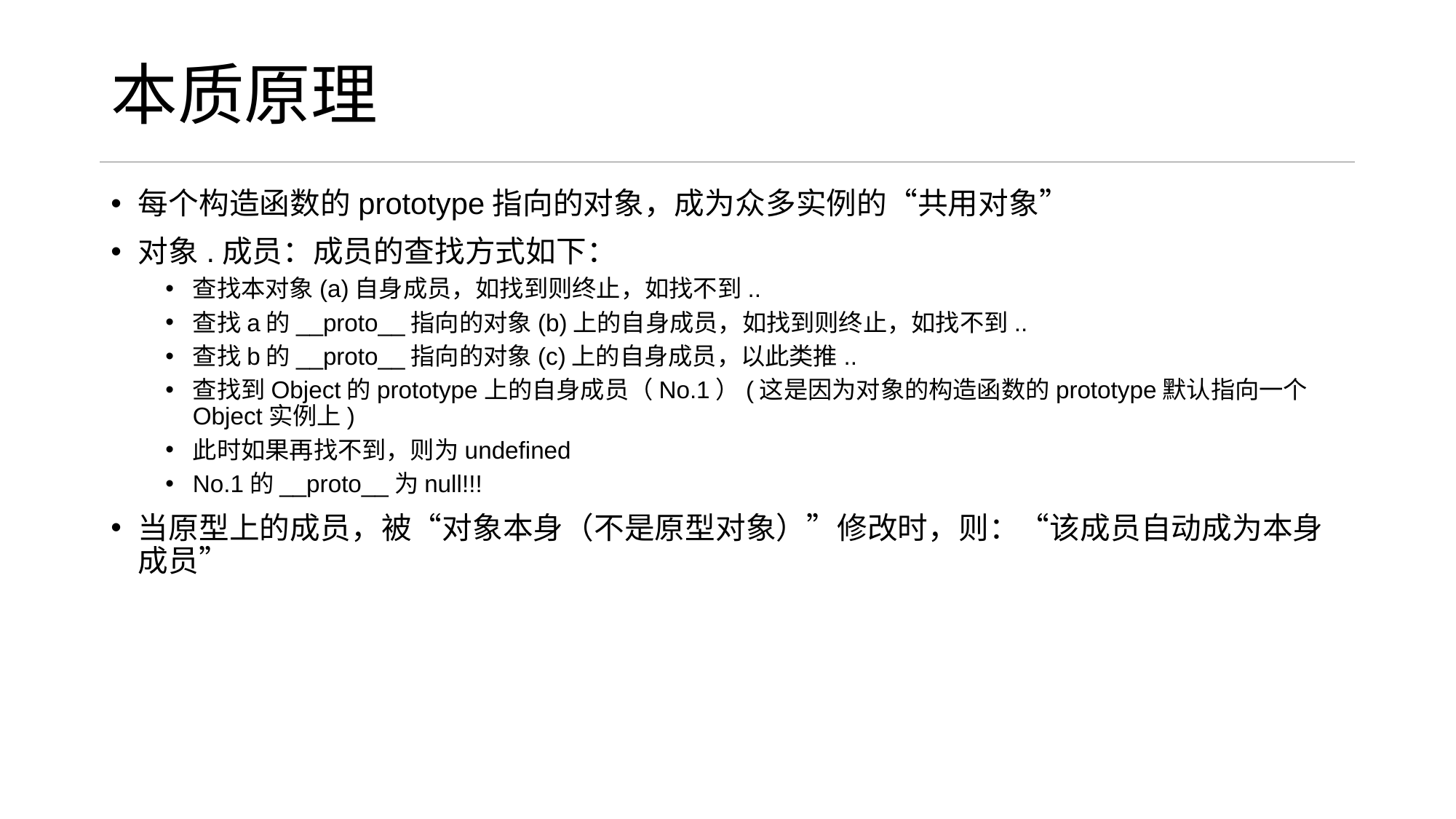

# 本质原理
每个构造函数的prototype指向的对象，成为众多实例的“共用对象”
对象.成员：成员的查找方式如下：
查找本对象(a)自身成员，如找到则终止，如找不到..
查找a的__proto__指向的对象(b)上的自身成员，如找到则终止，如找不到..
查找b的__proto__指向的对象(c)上的自身成员，以此类推..
查找到Object的prototype上的自身成员（No.1）(这是因为对象的构造函数的prototype默认指向一个Object实例上)
此时如果再找不到，则为undefined
No.1的__proto__为null!!!
当原型上的成员，被“对象本身（不是原型对象）”修改时，则：“该成员自动成为本身成员”